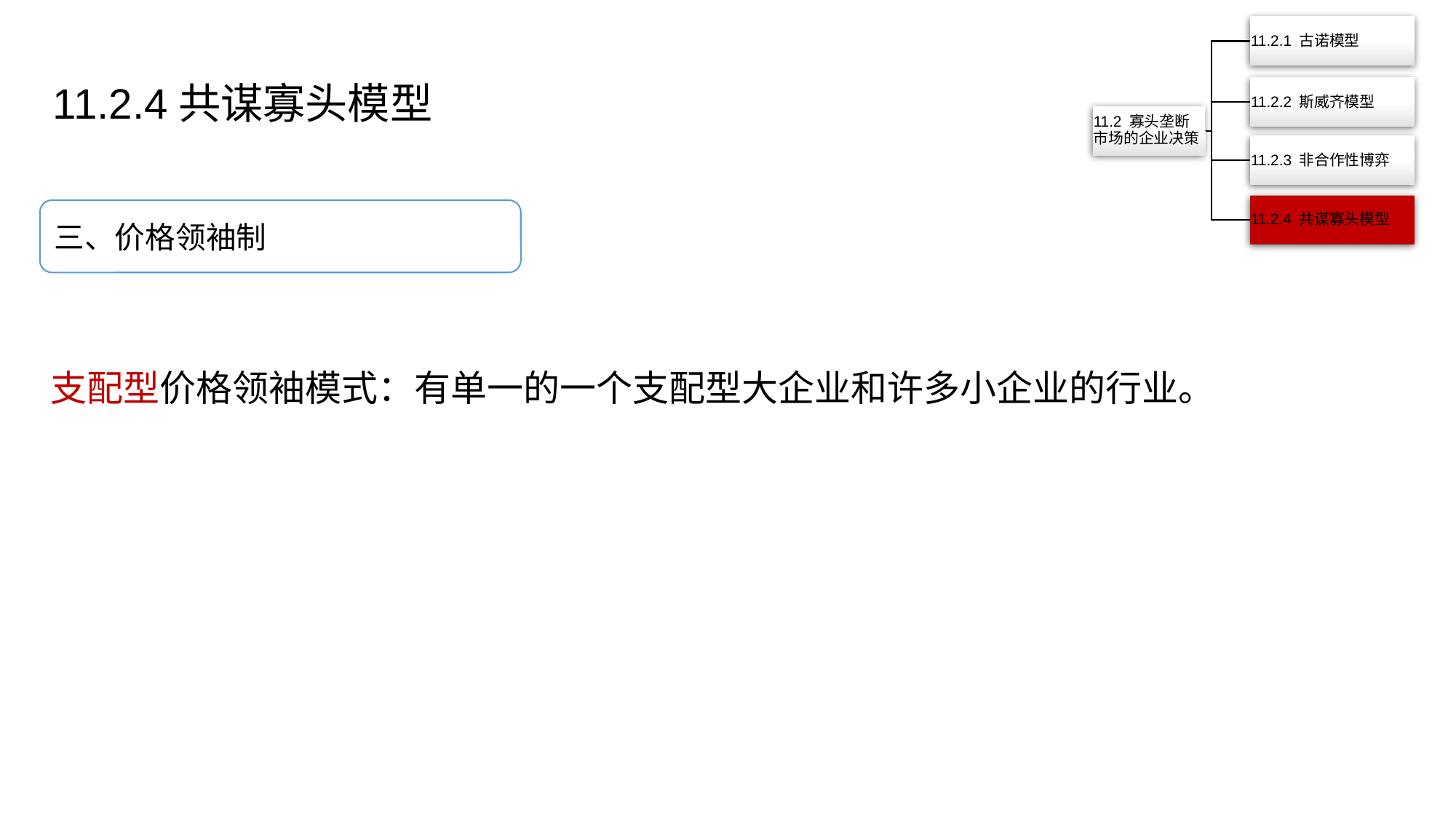

11.2 寡头垄断市场的企业决策
11.2.1 古诺模型
11.2.2 斯威齐模型
11.2.3 非合作性博弈
11.2.4 共谋寡头模型
11.2.4共谋寡头模型
三、价格领袖制
支配型价格领袖模式：有单一的一个支配型大企业和许多小企业的行业。